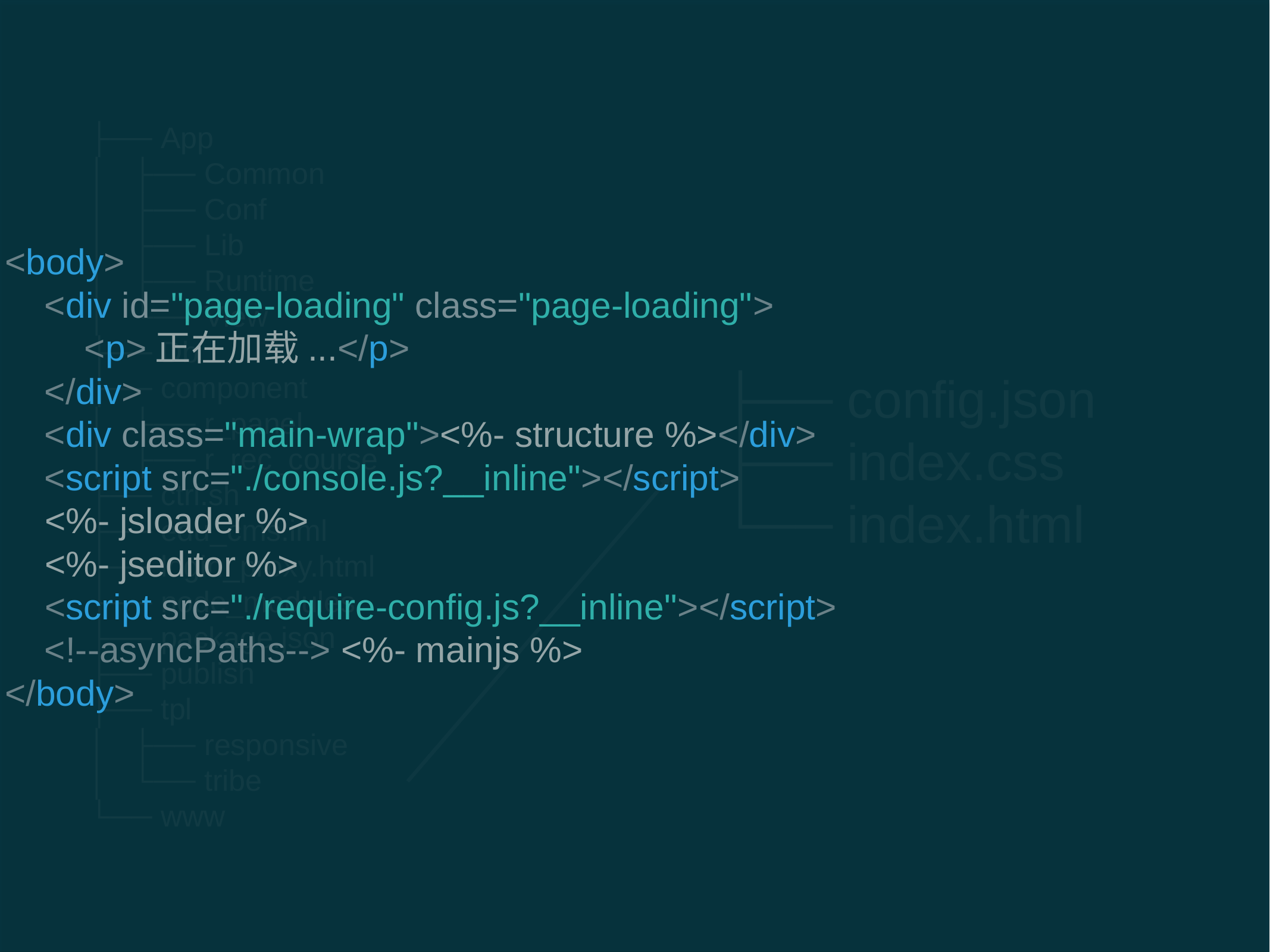

├── App
│   ├── Common
│   ├── Conf
│   ├── Lib
│   ├── Runtime
│   └── View
├── Db
├── component
│   ├── r_panel
│   ├── r_rec_course
├── ctrl.sh
├── edu_cms.iml
├── login_proxy.html
├── node_modules
├── package.json
├── publish
├── tpl
│   ├── responsive
│   └── tribe
└── www
<body>
    <div id="page-loading" class="page-loading">
        <p>正在加载...</p>
    </div>
    <div class="main-wrap"><%- structure %></div>
    <script src="./console.js?__inline"></script>
    <%- jsloader %>
    <%- jseditor %>
    <script src="./require-config.js?__inline"></script>
    <!--asyncPaths--> <%- mainjs %>
</body>
├── config.json
├── index.css
└── index.html